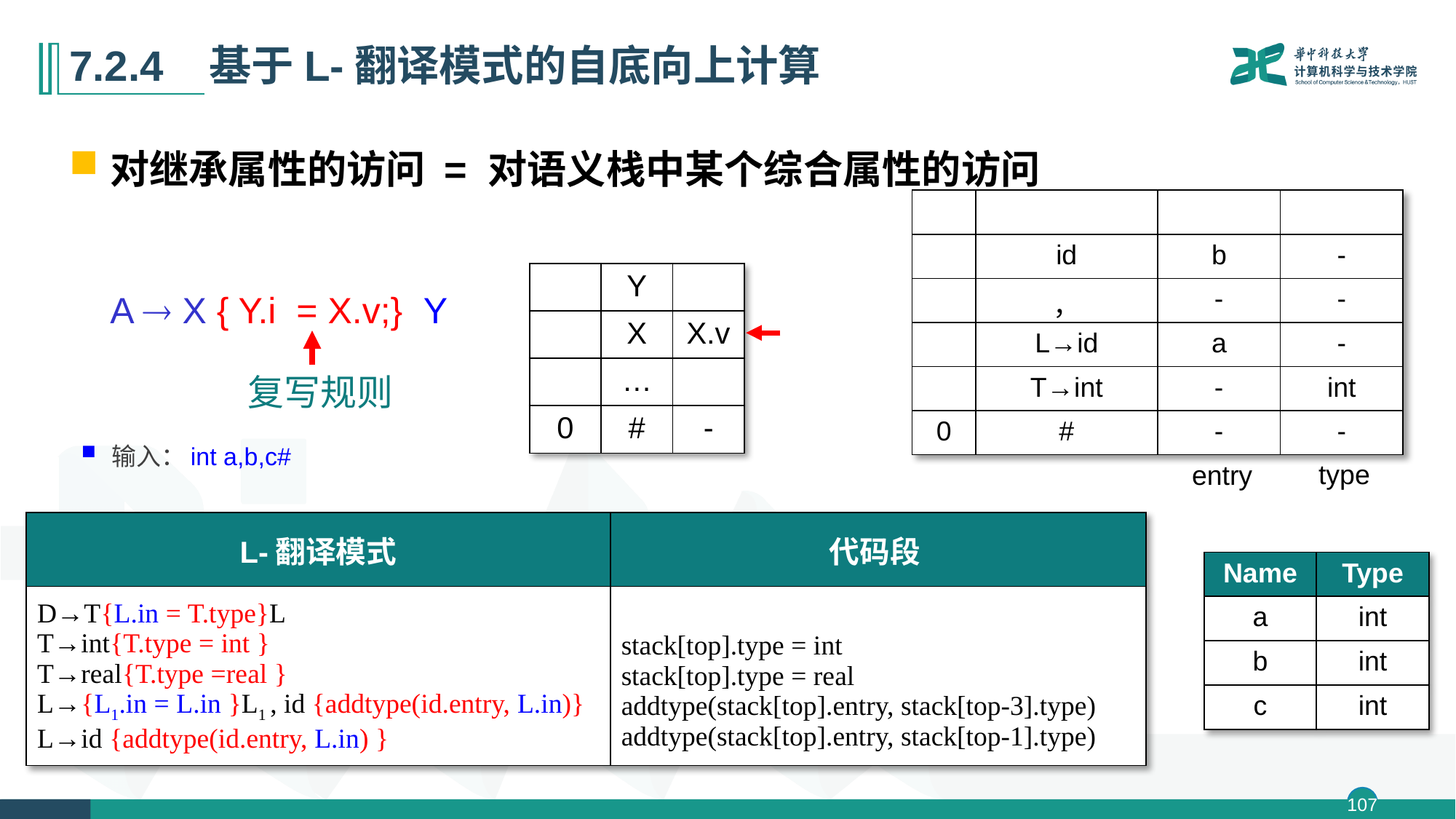

# 7.2.4   基于L-翻译模式的自底向上计算
对继承属性的访问 = 对语义栈中某个综合属性的访问

|  |  |  |  |
| --- | --- | --- | --- |
|  | id | b | - |
|  | ， | - | - |
|  | L→id | a | - |
|  | T→int | - | int |
| 0 | # | - | - |
|  | Y |  |
| --- | --- | --- |
|  | X | X.v |
|  | … |  |
| 0 | # | - |
A → X { Y.i  = X.v;}  Y
复写规则
输入：int a,b,c#
type
entry
| L-翻译模式 | 代码段 |
| --- | --- |
| D→T{L.in = T.type}L T→int{T.type = int } T→real{T.type =real } L→{L1.in = L.in }L1 , id {addtype(id.entry, L.in)} L→id {addtype(id.entry, L.in) } | stack[top].type = int stack[top].type = real addtype(stack[top].entry, stack[top-3].type) addtype(stack[top].entry, stack[top-1].type) |
| Name | Type |
| --- | --- |
| a | int |
| b | int |
| c | int |